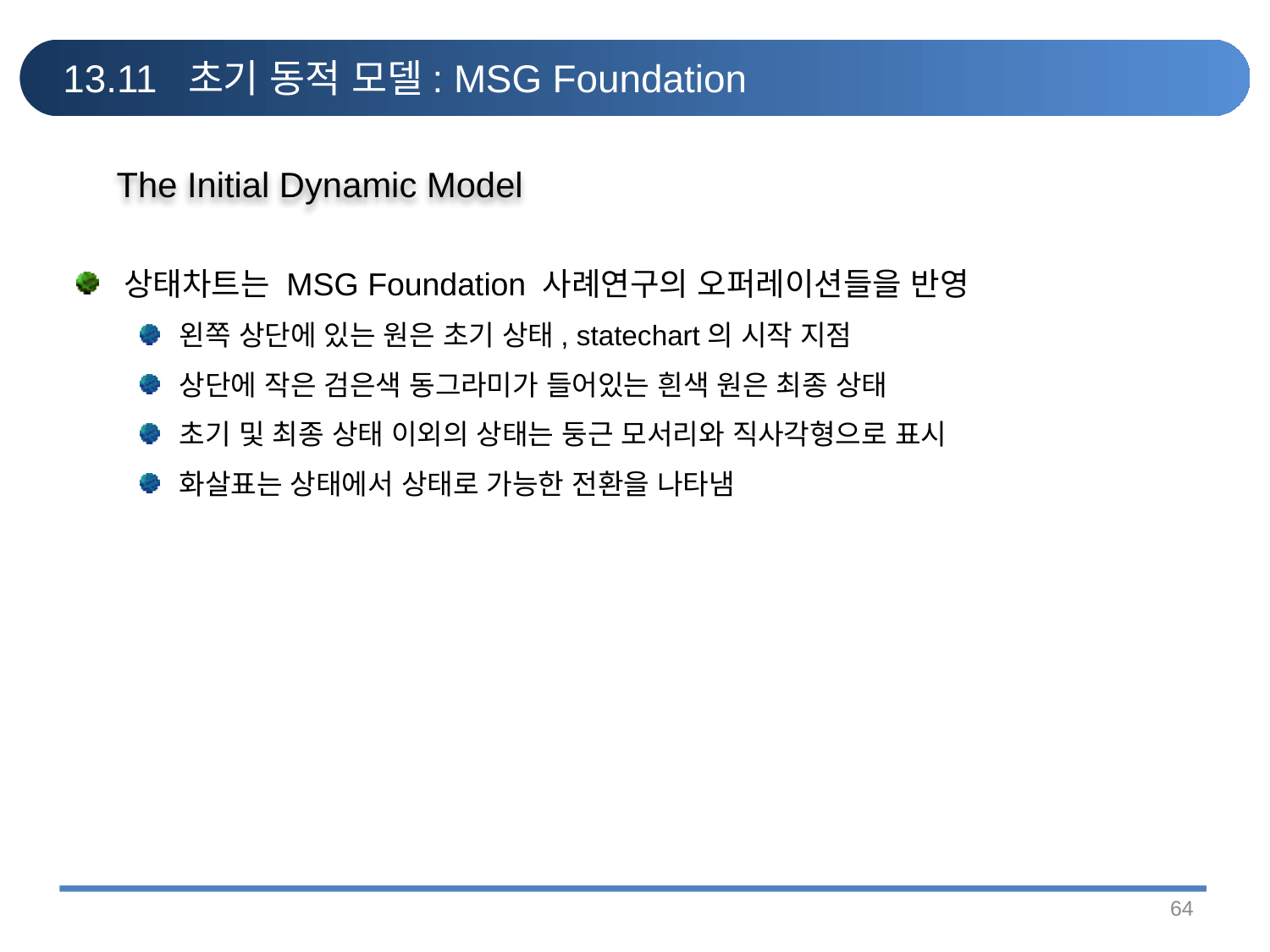

# 13.11  초기 동적 모델: MSG Foundation
The Initial Dynamic Model
상태차트는 MSG Foundation 사례연구의 오퍼레이션들을 반영
왼쪽 상단에 있는 원은 초기 상태, statechart의 시작 지점
상단에 작은 검은색 동그라미가 들어있는 흰색 원은 최종 상태
초기 및 최종 상태 이외의 상태는 둥근 모서리와 직사각형으로 표시
화살표는 상태에서 상태로 가능한 전환을 나타냄
64